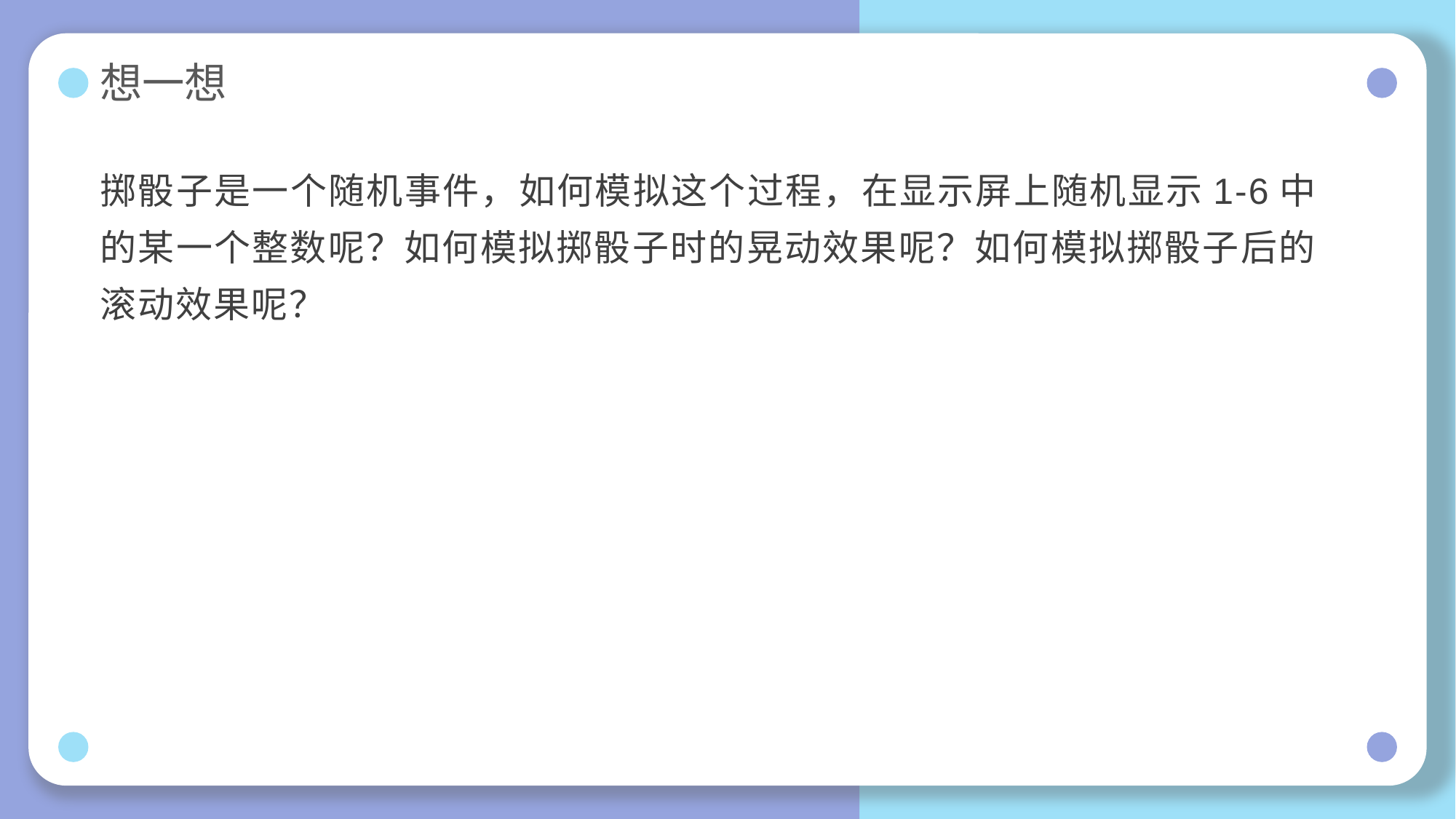

# 想一想
掷骰子是一个随机事件，如何模拟这个过程，在显示屏上随机显示1-6中的某一个整数呢？如何模拟掷骰子时的晃动效果呢？如何模拟掷骰子后的滚动效果呢？